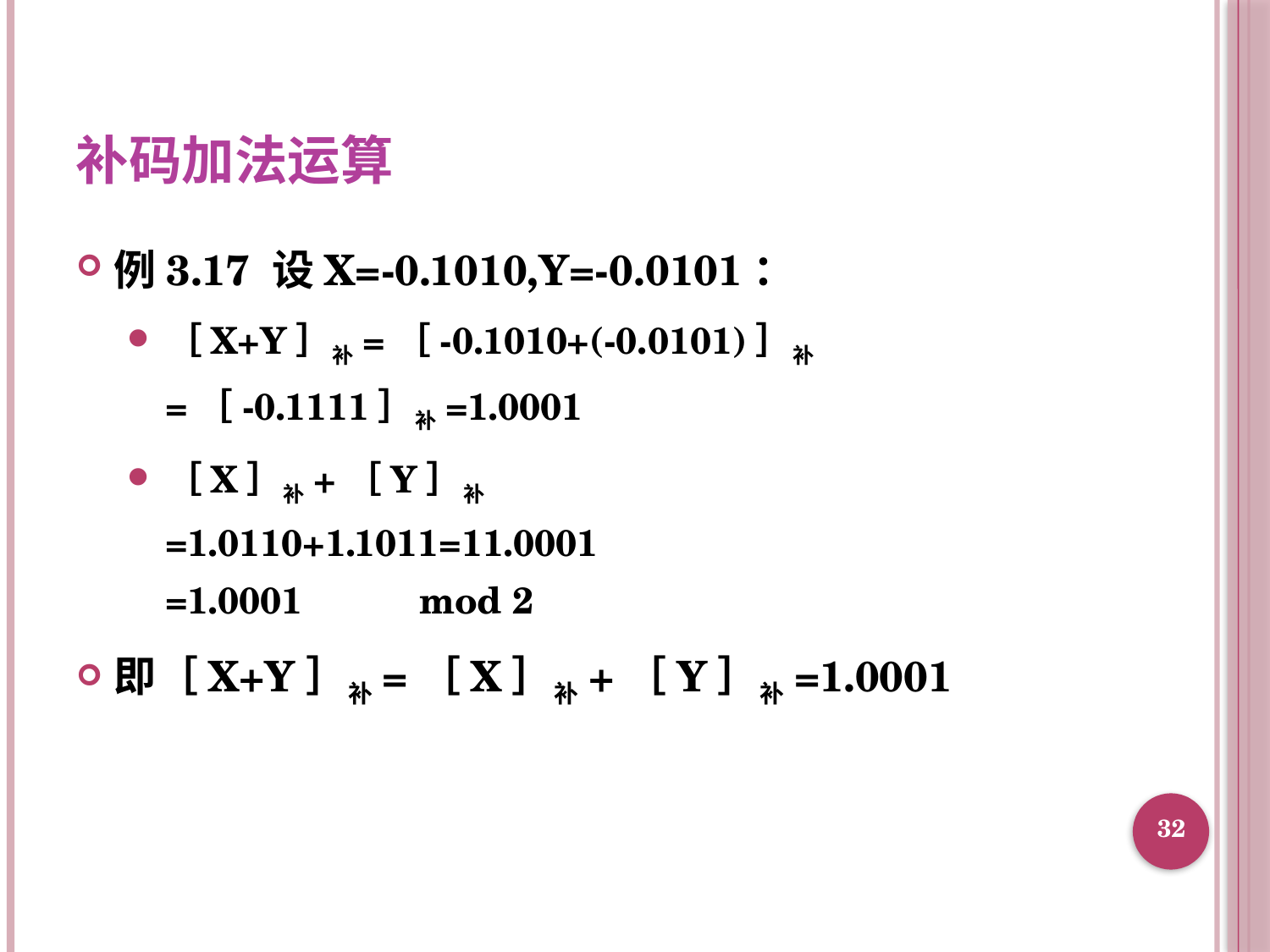

# 补码加法运算
例3.17 设X=-0.1010,Y=-0.0101：
［X+Y］补=［-0.1010+(-0.0101)］补
=［-0.1111］补=1.0001
［X］补+［Y］补
=1.0110+1.1011=11.0001
=1.0001 	mod 2
即［X+Y］补=［X］补+［Y］补=1.0001
32